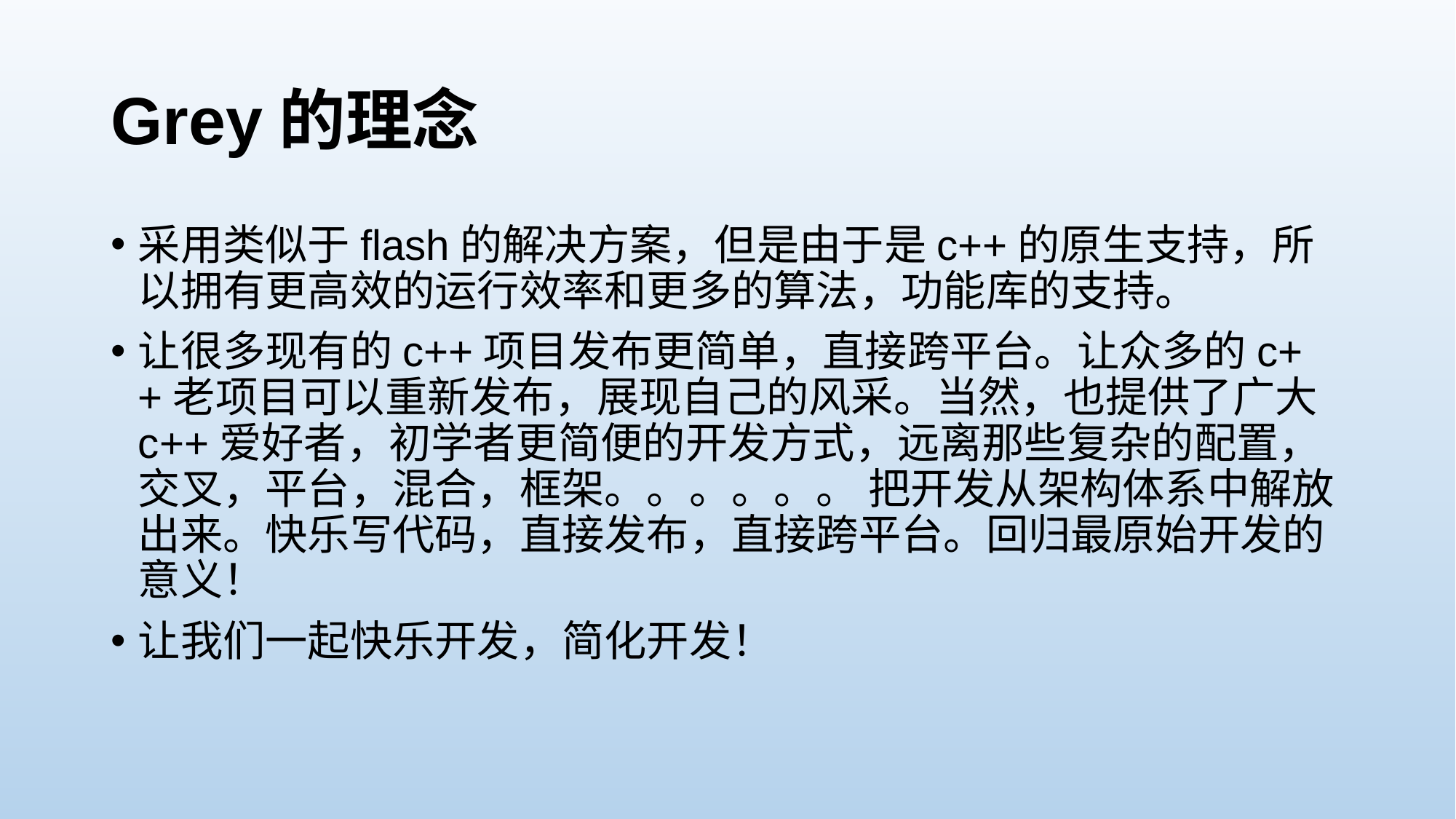

# Grey的理念
采用类似于flash的解决方案，但是由于是c++的原生支持，所以拥有更高效的运行效率和更多的算法，功能库的支持。
让很多现有的c++项目发布更简单，直接跨平台。让众多的c++老项目可以重新发布，展现自己的风采。当然，也提供了广大c++爱好者，初学者更简便的开发方式，远离那些复杂的配置，交叉，平台，混合，框架。。。。。。 把开发从架构体系中解放出来。快乐写代码，直接发布，直接跨平台。回归最原始开发的意义！
让我们一起快乐开发，简化开发！